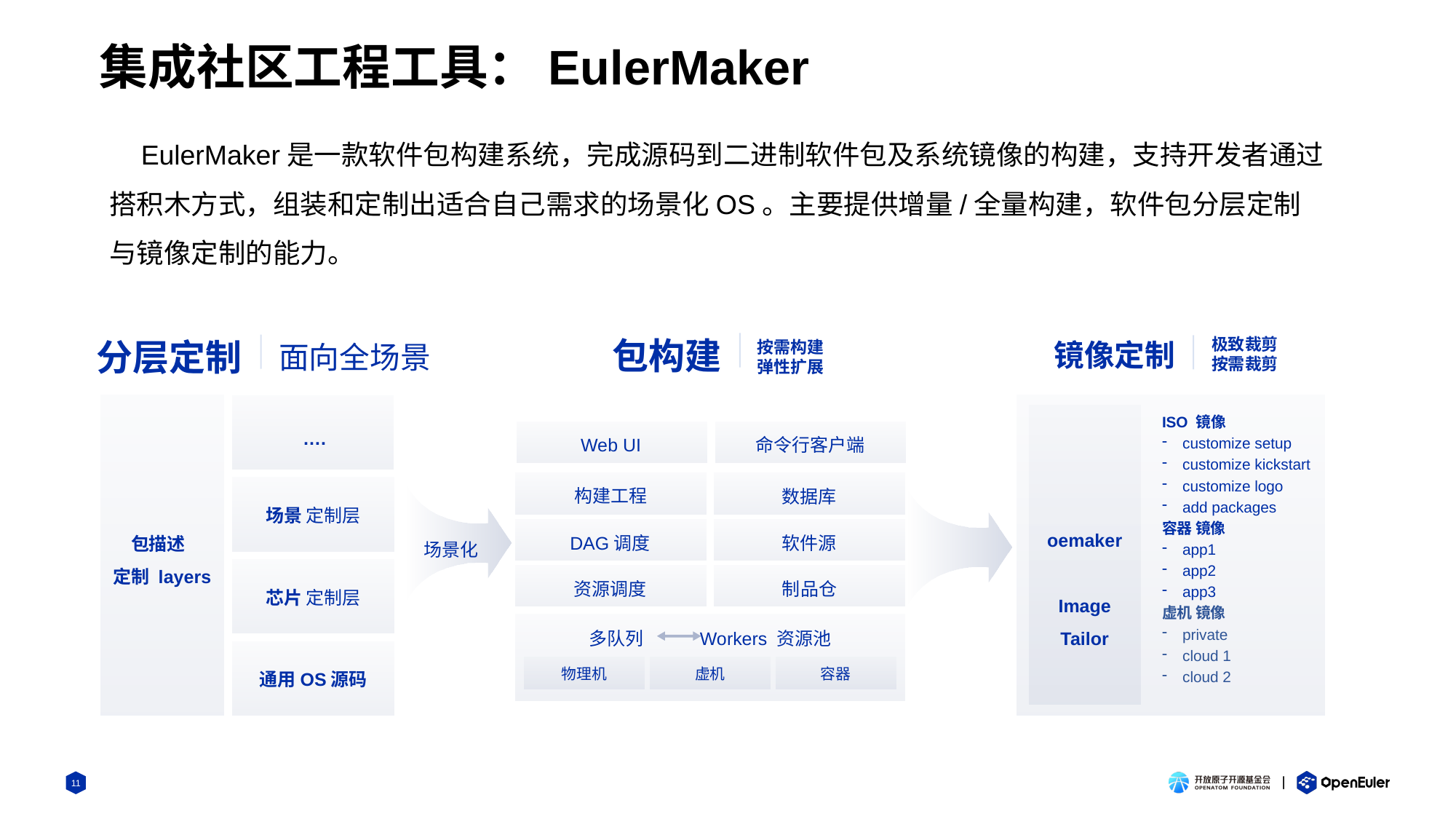

# 集成社区工程工具：EulerMaker
EulerMaker是一款软件包构建系统，完成源码到二进制软件包及系统镜像的构建，支持开发者通过搭积木方式，组装和定制出适合自己需求的场景化OS。主要提供增量/全量构建，软件包分层定制与镜像定制的能力。
包构建
按需构建
弹性扩展
极致裁剪
按需裁剪
镜像定制
分层定制
面向全场景

ISO 镜像
customize setup
customize kickstart
customize logo
add packages
容器 镜像
app1
app2
app3
虚机 镜像
private
cloud 1
cloud 2

….
Web UI
命令行客户端

构建工程
数据库

场景 定制层
oemaker

Image
Tailor

包描述
定制 layers
DAG调度
软件源
场景化

资源调度
制品仓
芯片 定制层

多队列             Workers 资源池

物理机
虚机
容器

通用OS源码